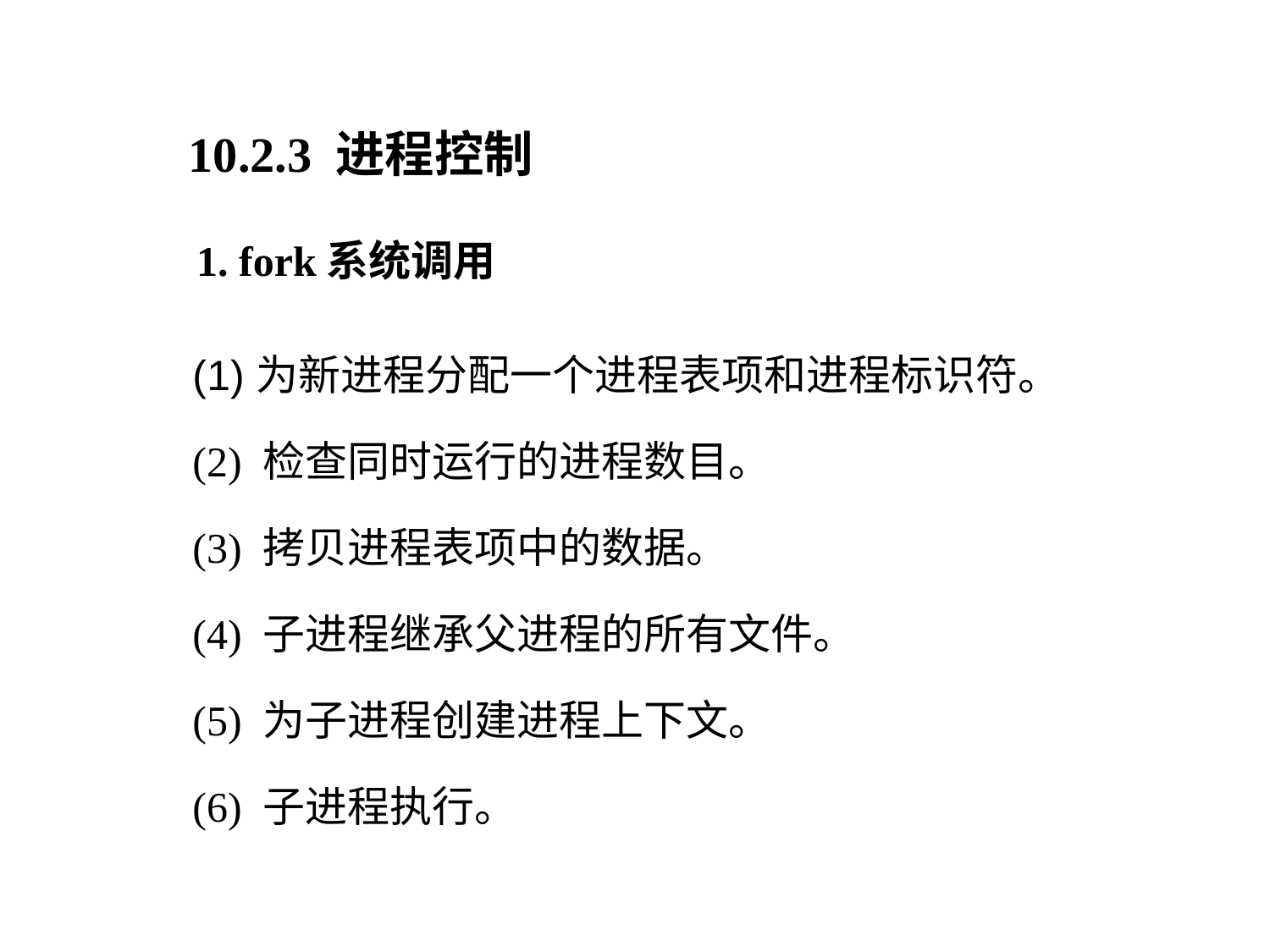

10.2.3 进程控制
1. fork系统调用
为新进程分配一个进程表项和进程标识符。
(2) 检查同时运行的进程数目。
(3) 拷贝进程表项中的数据。
(4) 子进程继承父进程的所有文件。
(5) 为子进程创建进程上下文。
(6) 子进程执行。